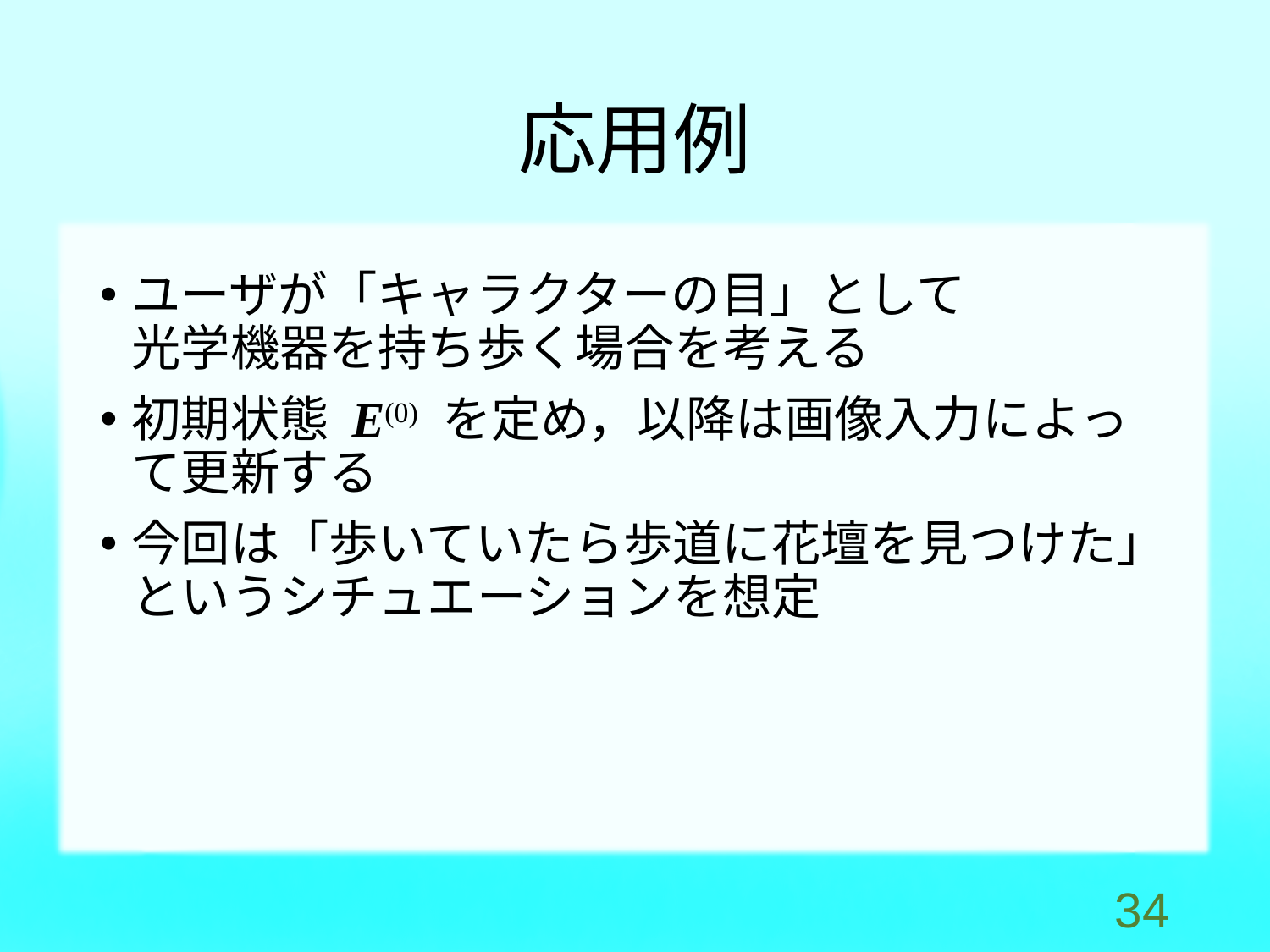

# 応用例
ユーザが「キャラクターの目」として
光学機器を持ち歩く場合を考える
初期状態 E(0) を定め，以降は画像入力によって更新する
今回は「歩いていたら歩道に花壇を見つけた」というシチュエーションを想定
34